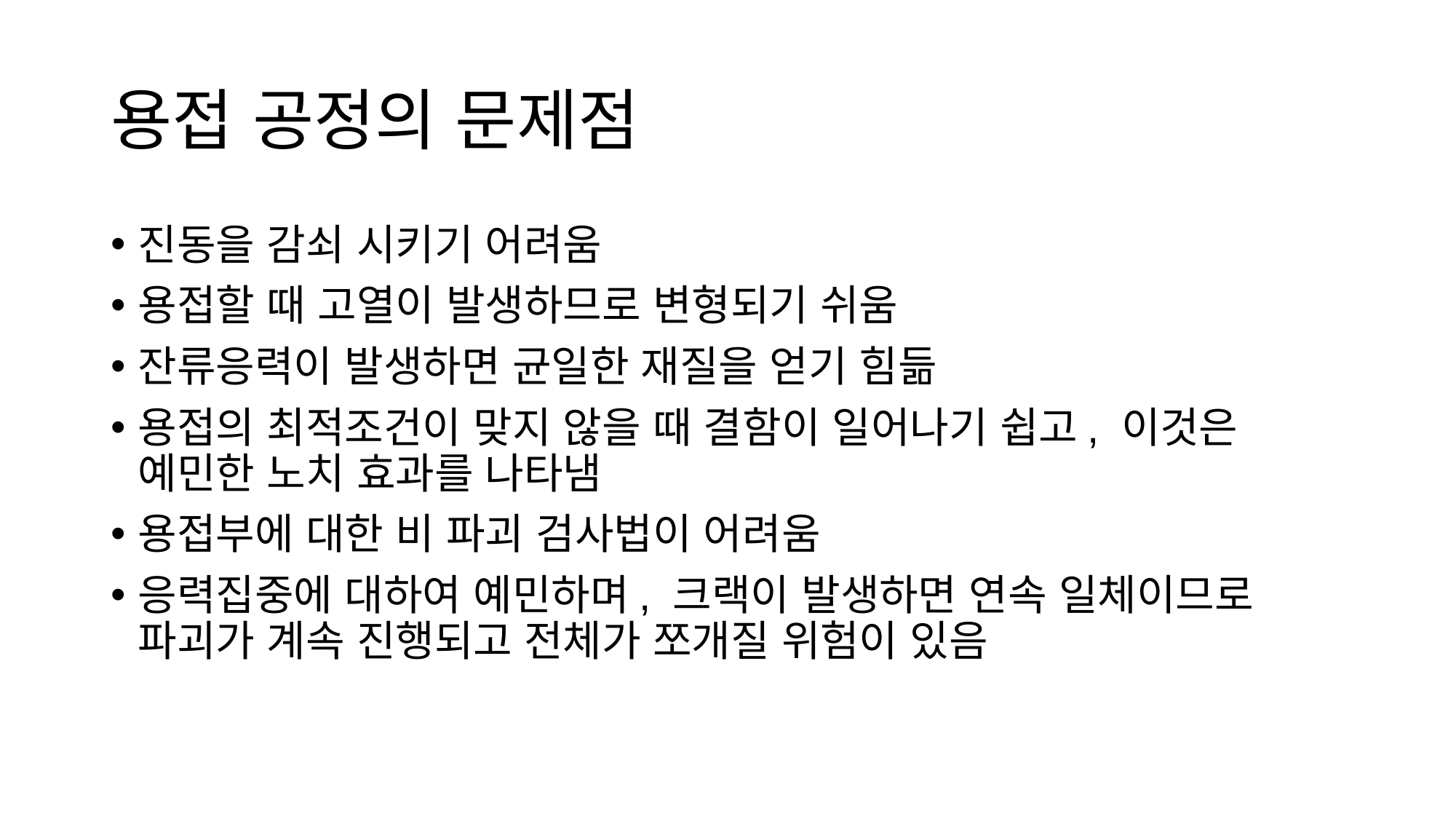

# 용접 공정의 문제점
진동을 감쇠 시키기 어려움
용접할 때 고열이 발생하므로 변형되기 쉬움
잔류응력이 발생하면 균일한 재질을 얻기 힘듦
용접의 최적조건이 맞지 않을 때 결함이 일어나기 쉽고, 이것은 예민한 노치 효과를 나타냄
용접부에 대한 비 파괴 검사법이 어려움
응력집중에 대하여 예민하며, 크랙이 발생하면 연속 일체이므로 파괴가 계속 진행되고 전체가 쪼개질 위험이 있음